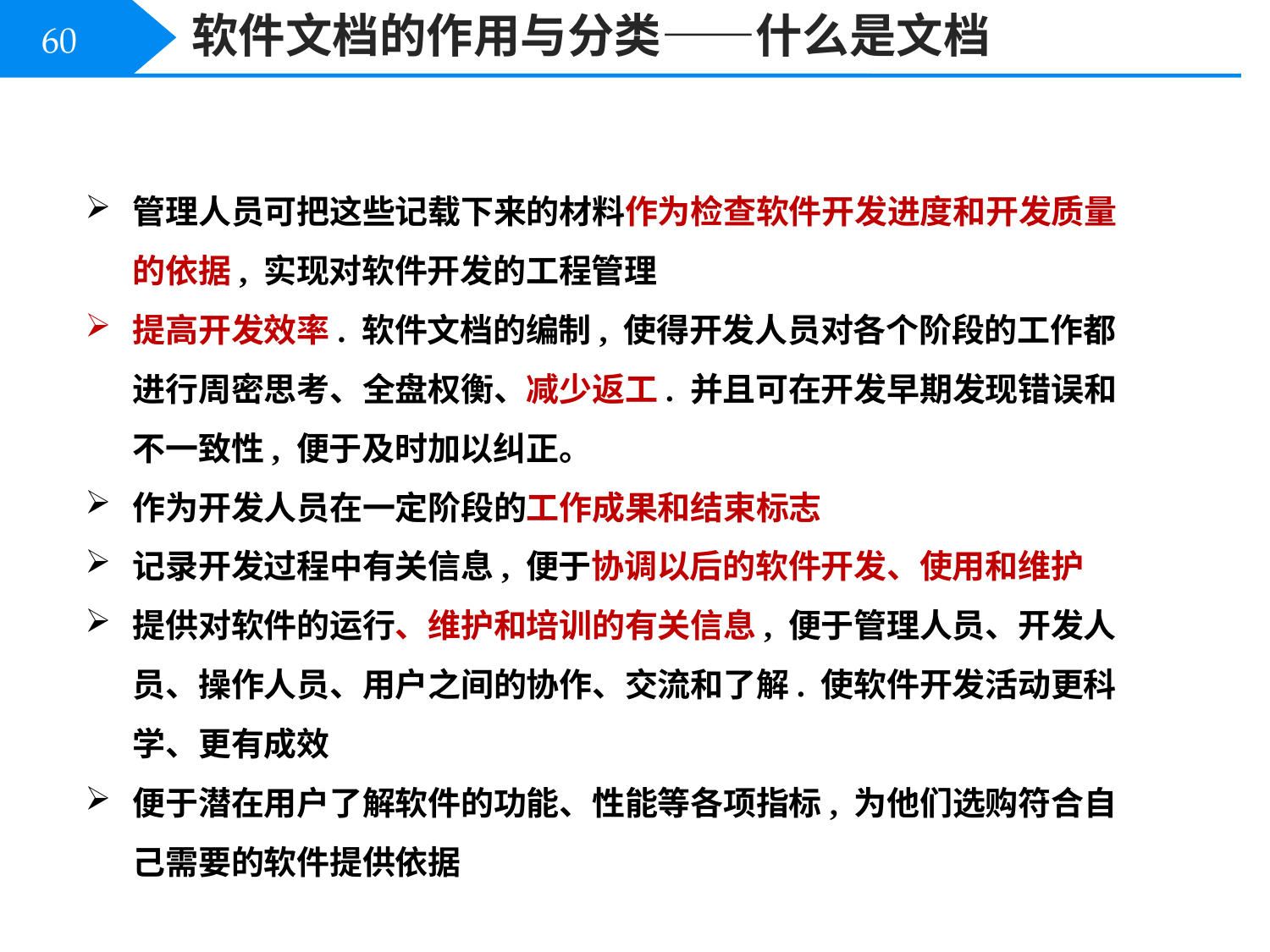

软件文档的作用与分类——什么是文档
60
管理人员可把这些记载下来的材料作为检查软件开发进度和开发质量的依据, 实现对软件开发的工程管理
提高开发效率. 软件文档的编制, 使得开发人员对各个阶段的工作都进行周密思考、全盘权衡、减少返工. 并且可在开发早期发现错误和不一致性, 便于及时加以纠正。
作为开发人员在一定阶段的工作成果和结束标志
记录开发过程中有关信息, 便于协调以后的软件开发、使用和维护
提供对软件的运行、维护和培训的有关信息, 便于管理人员、开发人员、操作人员、用户之间的协作、交流和了解. 使软件开发活动更科学、更有成效
便于潜在用户了解软件的功能、性能等各项指标, 为他们选购符合自己需要的软件提供依据